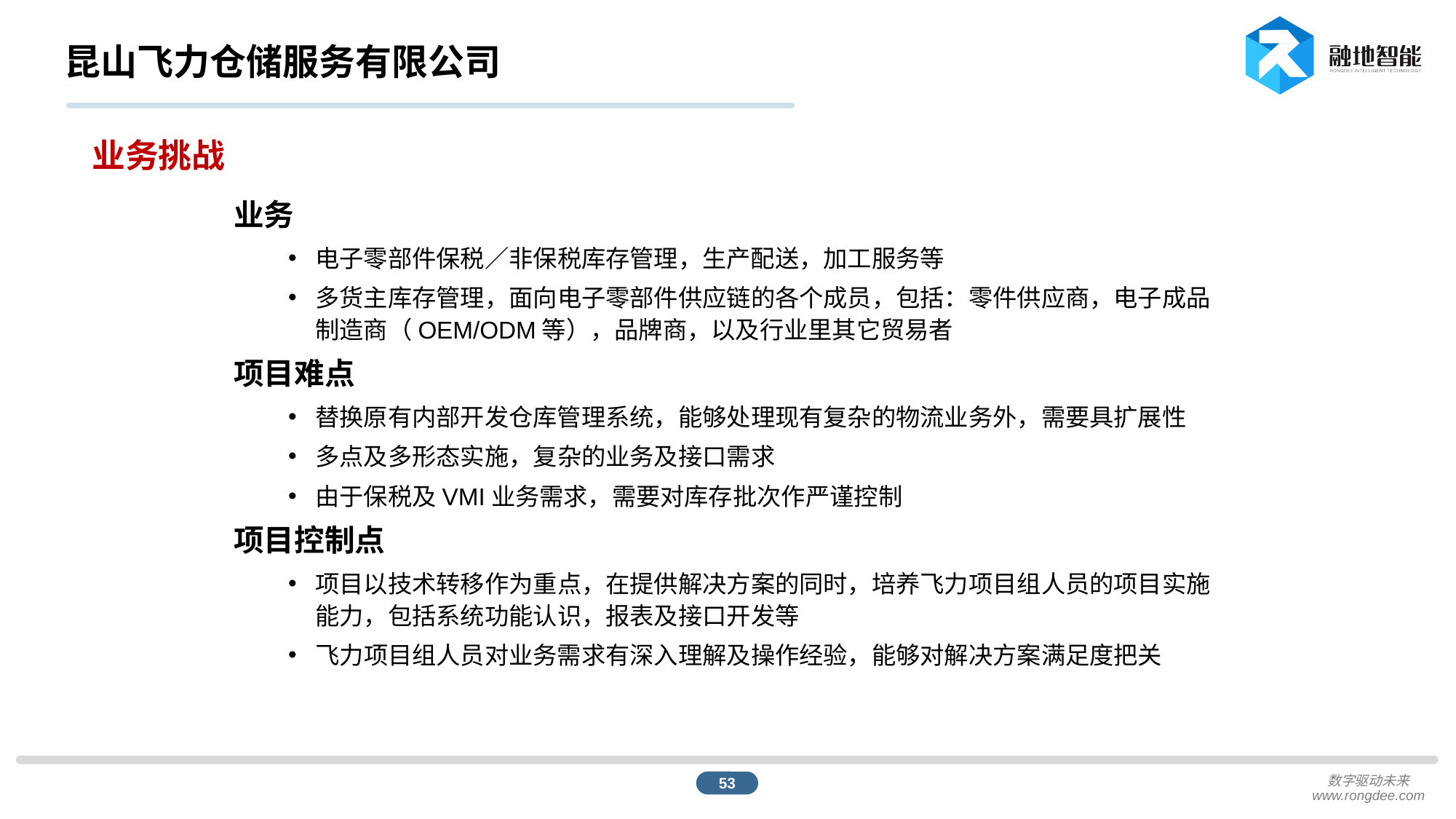

# 昆山飞力仓储服务有限公司
业务挑战
业务
电子零部件保税／非保税库存管理，生产配送，加工服务等
多货主库存管理，面向电子零部件供应链的各个成员，包括：零件供应商，电子成品制造商（OEM/ODM等），品牌商，以及行业里其它贸易者
项目难点
替换原有内部开发仓库管理系统，能够处理现有复杂的物流业务外，需要具扩展性
多点及多形态实施，复杂的业务及接口需求
由于保税及VMI业务需求，需要对库存批次作严谨控制
项目控制点
项目以技术转移作为重点，在提供解决方案的同时，培养飞力项目组人员的项目实施能力，包括系统功能认识，报表及接口开发等
飞力项目组人员对业务需求有深入理解及操作经验，能够对解决方案满足度把关